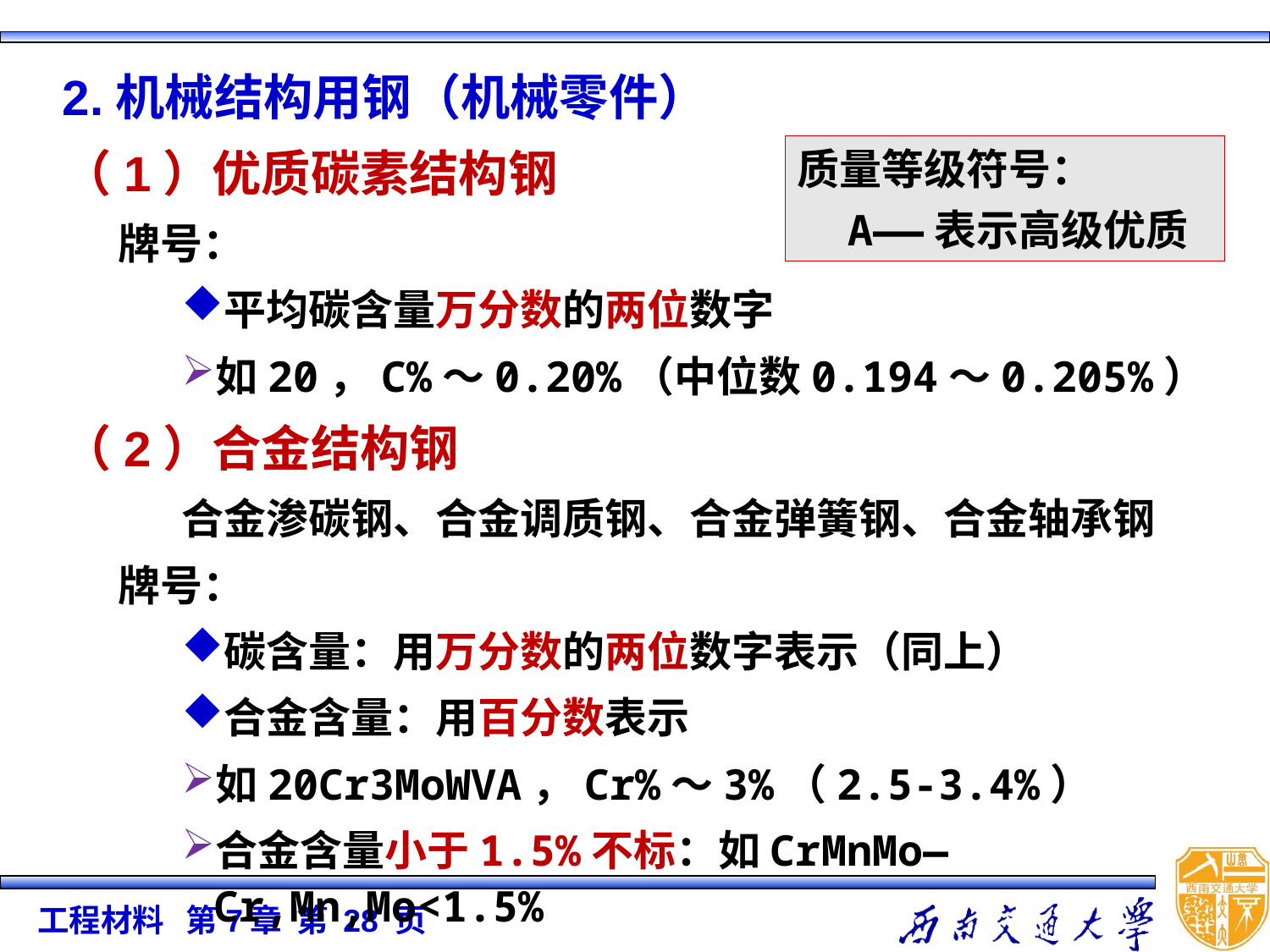

2.机械结构用钢（机械零件）
（1）优质碳素结构钢
牌号：
平均碳含量万分数的两位数字
如20，C%～0.20%（中位数0.194～0.205%）
（2）合金结构钢
合金渗碳钢、合金调质钢、合金弹簧钢、合金轴承钢
牌号：
碳含量：用万分数的两位数字表示（同上）
合金含量：用百分数表示
如20Cr3MoWVA，Cr%～3%（2.5-3.4%）
合金含量小于1.5%不标：如CrMnMo—Cr,Mn,Mo<1.5%
质量等级符号：
  A——表示高级优质